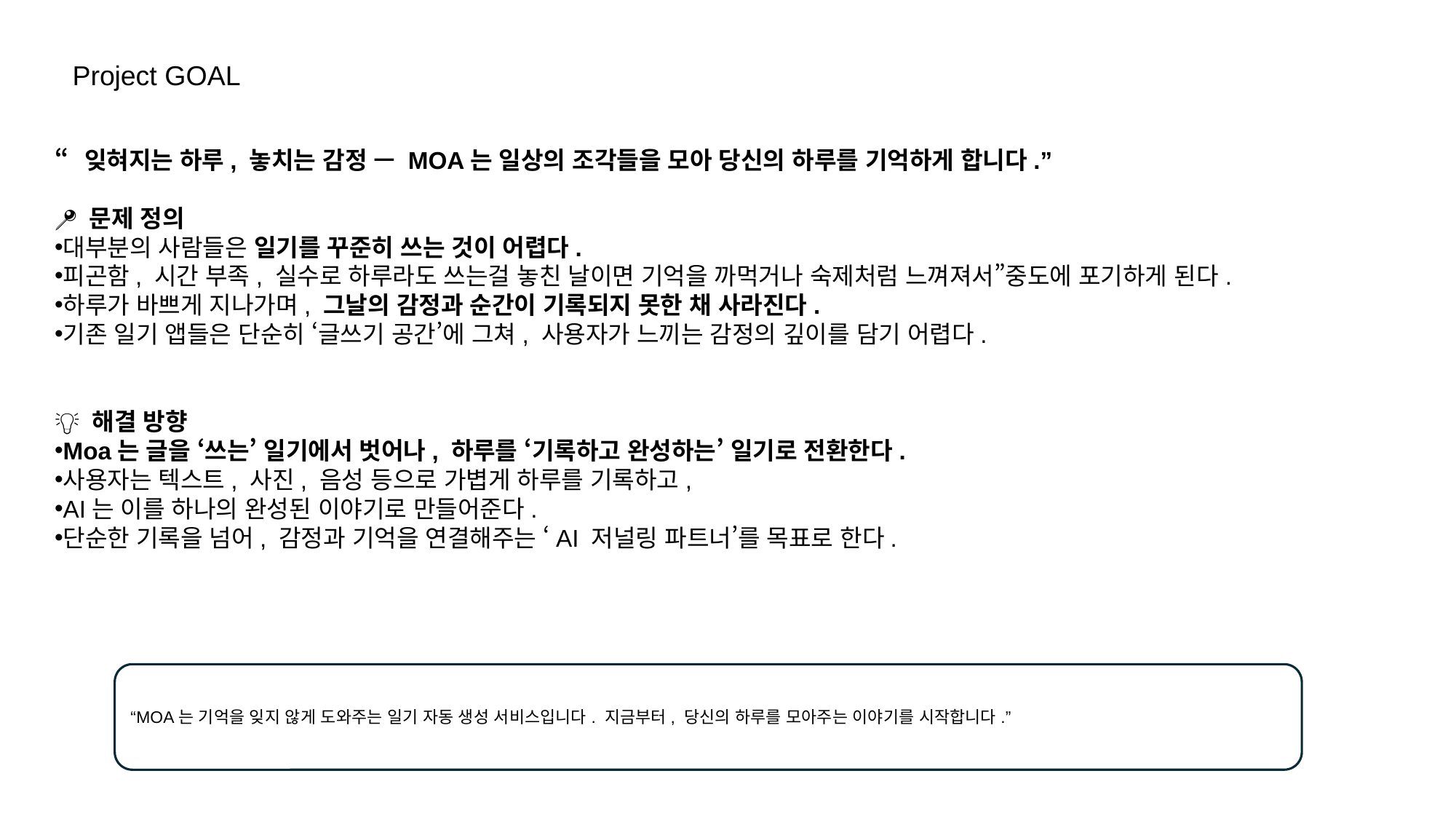

Project GOAL
“잊혀지는 하루, 놓치는 감정 — MOA는 일상의 조각들을 모아 당신의 하루를 기억하게 합니다.”
📍 문제 정의
대부분의 사람들은 일기를 꾸준히 쓰는 것이 어렵다.
피곤함, 시간 부족, 실수로 하루라도 쓰는걸 놓친 날이면 기억을 까먹거나 숙제처럼 느껴져서”중도에 포기하게 된다.
하루가 바쁘게 지나가며, 그날의 감정과 순간이 기록되지 못한 채 사라진다.
기존 일기 앱들은 단순히 ‘글쓰기 공간’에 그쳐, 사용자가 느끼는 감정의 깊이를 담기 어렵다.

💡 해결 방향
Moa는 글을 ‘쓰는’ 일기에서 벗어나, 하루를 ‘기록하고 완성하는’ 일기로 전환한다.
사용자는 텍스트, 사진, 음성 등으로 가볍게 하루를 기록하고,
AI는 이를 하나의 완성된 이야기로 만들어준다.
단순한 기록을 넘어, 감정과 기억을 연결해주는 ‘AI 저널링 파트너’를 목표로 한다.
“MOA는 기억을 잊지 않게 도와주는 일기 자동 생성 서비스입니다. 지금부터, 당신의 하루를 모아주는 이야기를 시작합니다.”